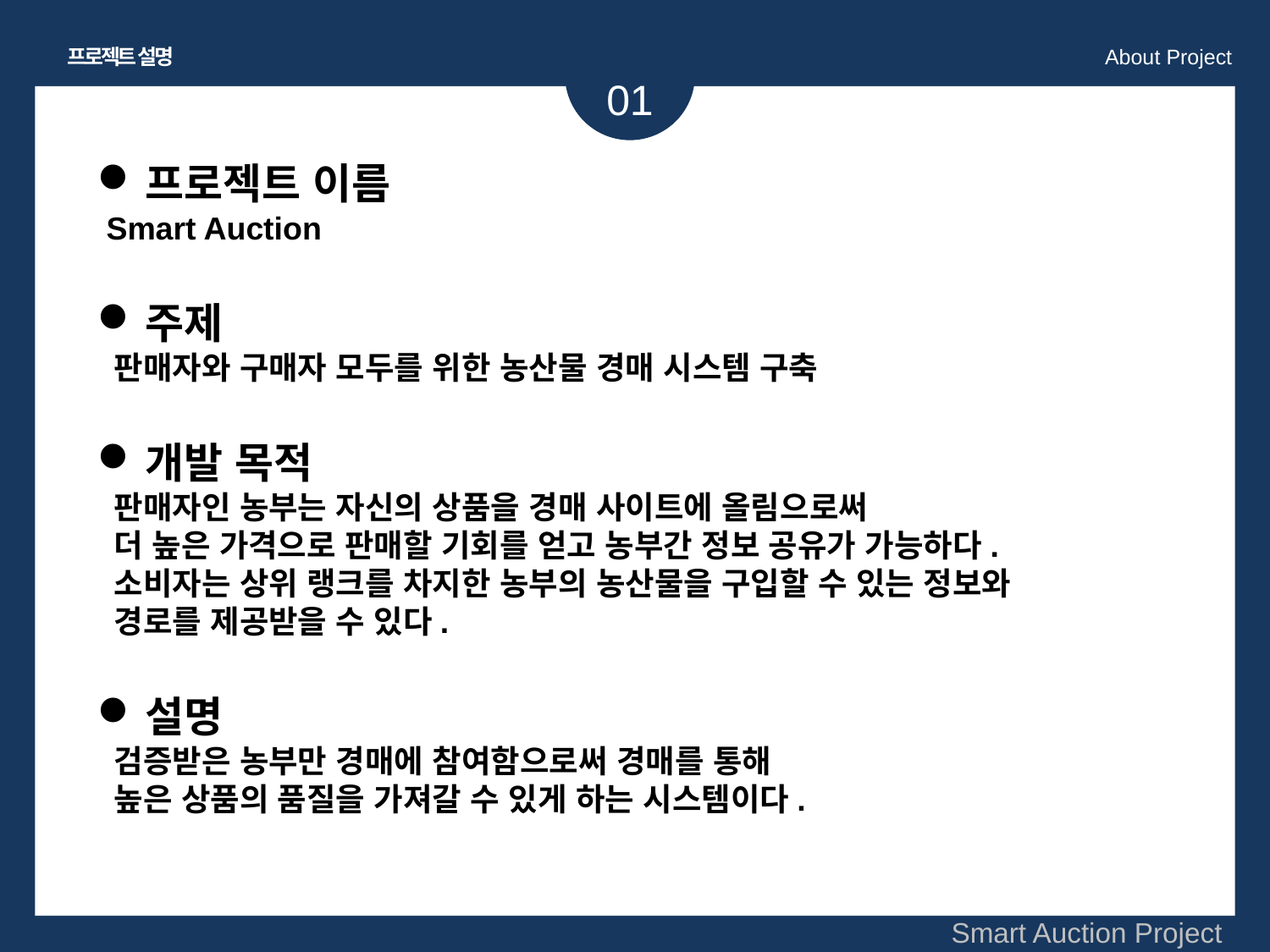

프로젝트 설명
About Project
01

프로젝트 이름
 Smart Auction

주제
 판매자와 구매자 모두를 위한 농산물 경매 시스템 구축

개발 목적
 판매자인 농부는 자신의 상품을 경매 사이트에 올림으로써
 더 높은 가격으로 판매할 기회를 얻고 농부간 정보 공유가 가능하다.
 소비자는 상위 랭크를 차지한 농부의 농산물을 구입할 수 있는 정보와
 경로를 제공받을 수 있다.

설명
 검증받은 농부만 경매에 참여함으로써 경매를 통해
 높은 상품의 품질을 가져갈 수 있게 하는 시스템이다.
Smart Auction Project